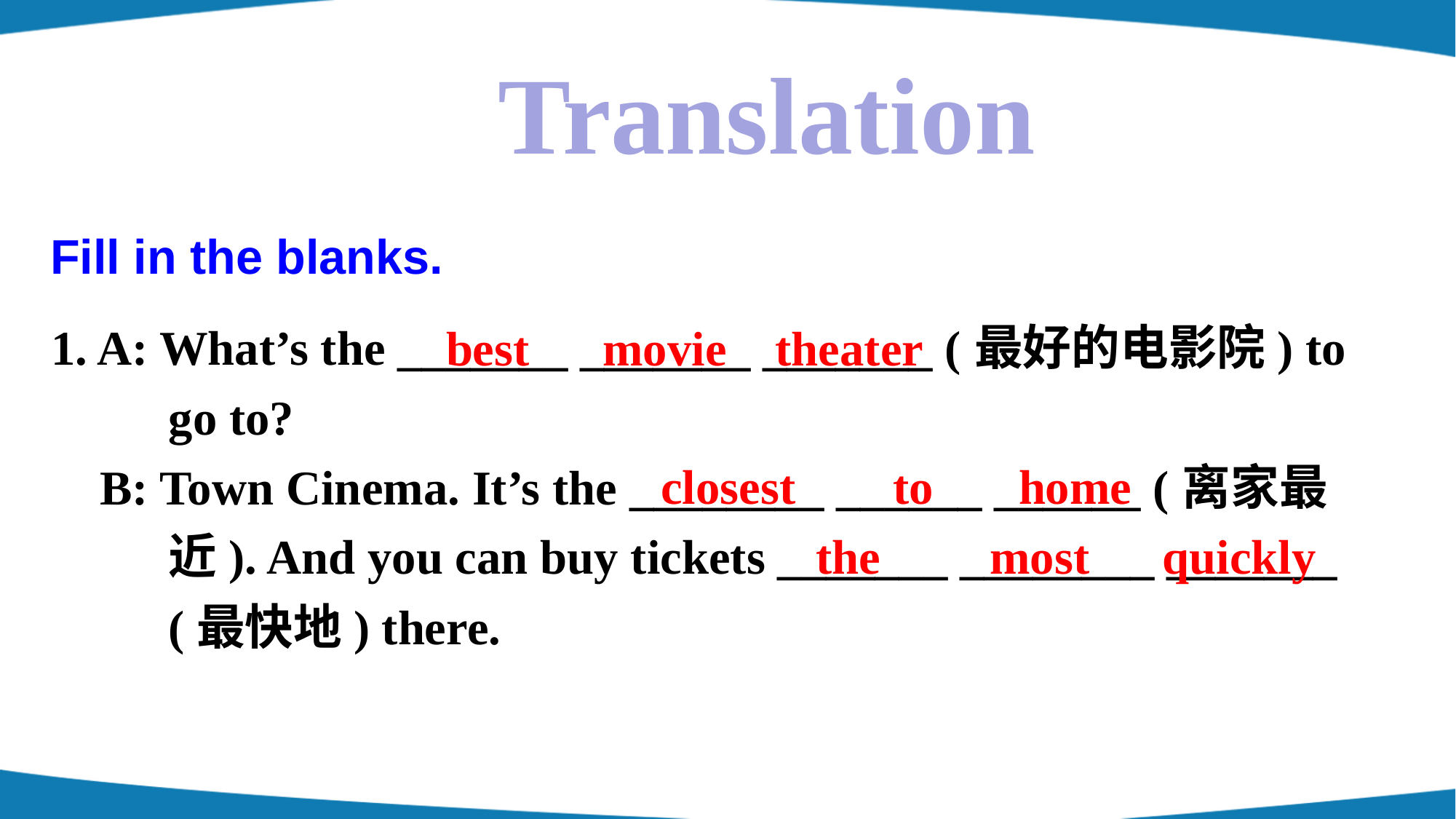

Translation
Fill in the blanks.
1. A: What’s the _______ _______ _______ (最好的电影院) to go to?
    B: Town Cinema. It’s the ________ ______ ______ (离家最近). And you can buy tickets _______ ________ _______ (最快地) there.
best      movie    theater
closest        to       home
the         most      quickly